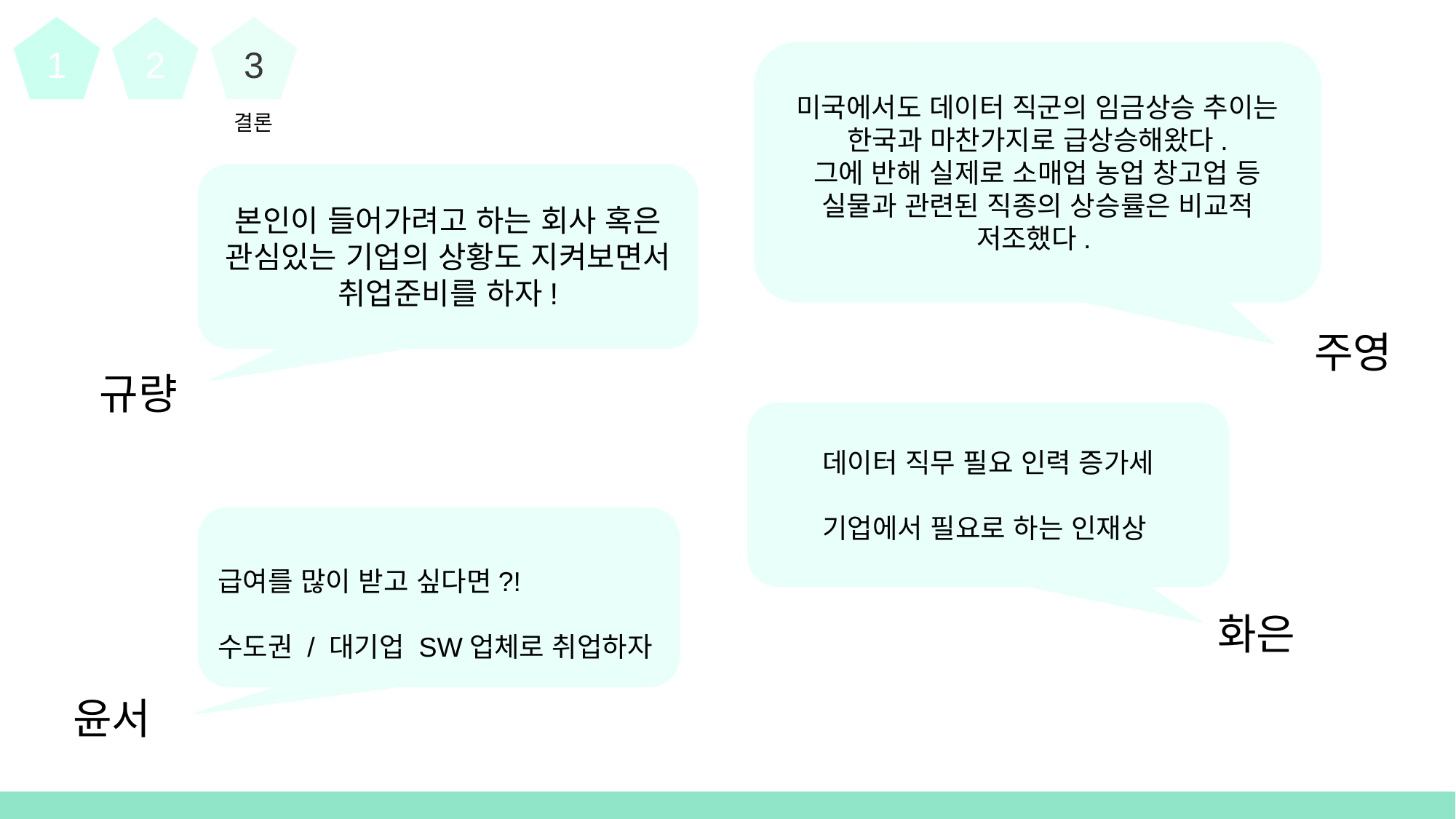

1
2
3
미국에서도 데이터 직군의 임금상승 추이는 한국과 마찬가지로 급상승해왔다.
그에 반해 실제로 소매업 농업 창고업 등 실물과 관련된 직종의 상승률은 비교적 저조했다.
결론
본인이 들어가려고 하는 회사 혹은 관심있는 기업의 상황도 지켜보면서 취업준비를 하자!
주영
규량
데이터 직무 필요 인력 증가세

기업에서 필요로 하는 인재상
급여를 많이 받고 싶다면?!
수도권 / 대기업 SW업체로 취업하자
화은
윤서